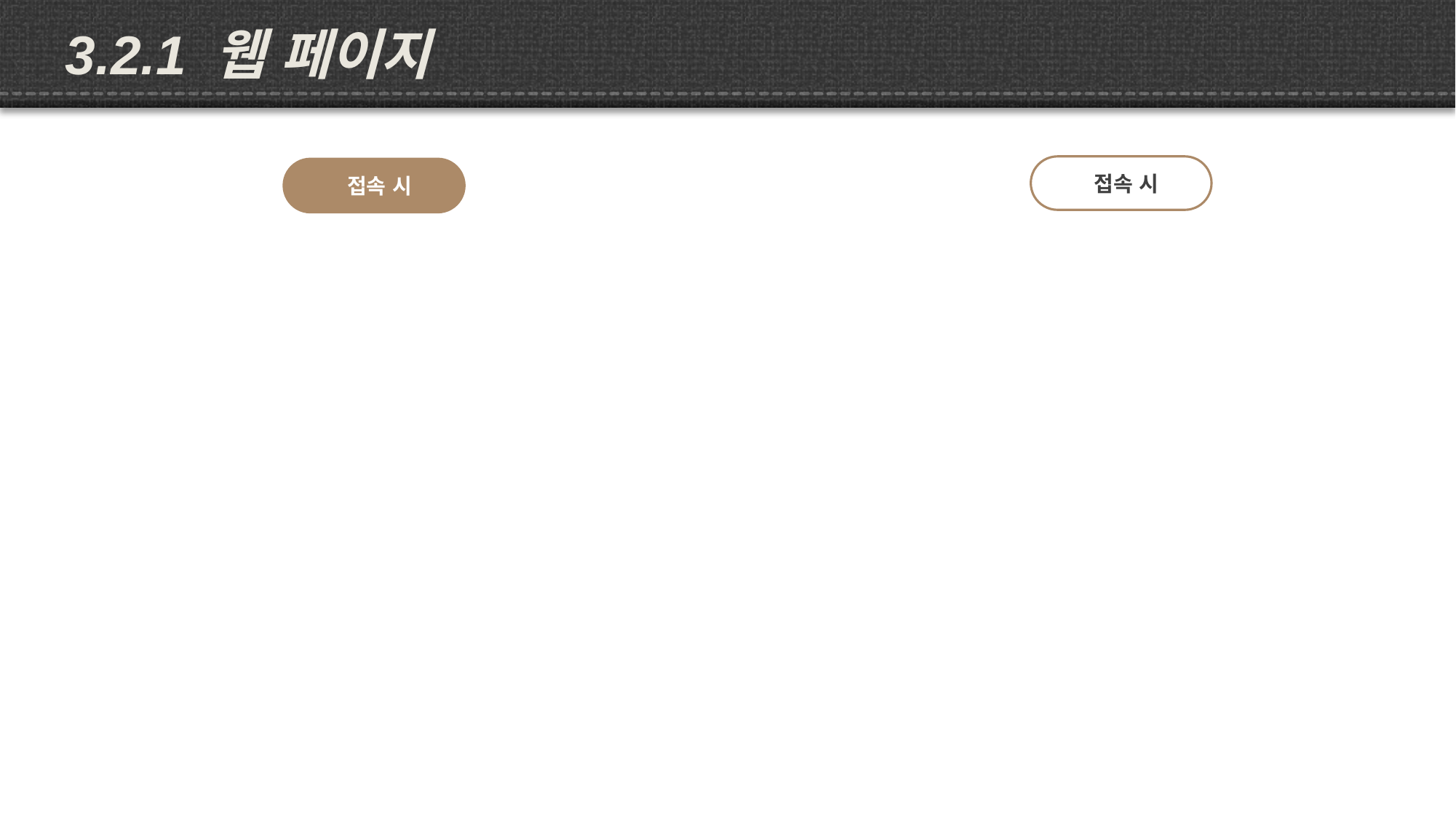

3.2.1 웹 페이지

 접속 시
 접속 시